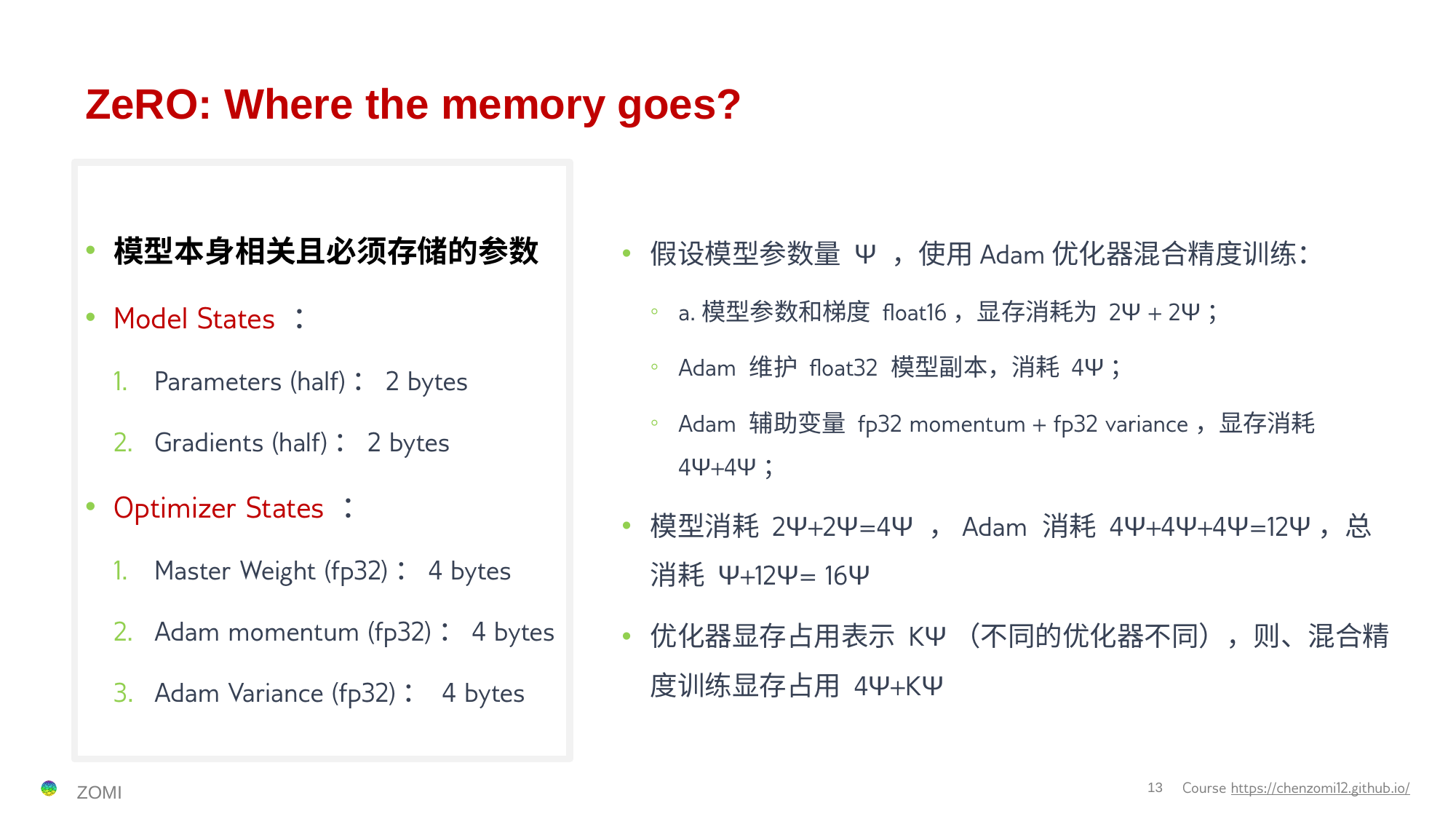

# ZeRO: Where the memory goes?
模型本身相关且必须存储的参数
Model States ：
Parameters (half)：2 bytes
Gradients (half)：2 bytes
Optimizer States ：
Master Weight (fp32)：4 bytes
Adam momentum (fp32)：4 bytes
Adam Variance (fp32)： 4 bytes
假设模型参数量 Ψ ，使用Adam优化器混合精度训练：
a.模型参数和梯度 float16，显存消耗为 2Ψ + 2Ψ；
Adam 维护 float32 模型副本，消耗 4Ψ；
Adam 辅助变量 fp32 momentum + fp32 variance，显存消耗 4Ψ+4Ψ；
模型消耗 2Ψ+2Ψ=4Ψ ，Adam 消耗 4Ψ+4Ψ+4Ψ=12Ψ，总消耗 Ψ+12Ψ= 16Ψ
优化器显存占用表示 KΨ（不同的优化器不同），则、混合精度训练显存占用 4Ψ+KΨ